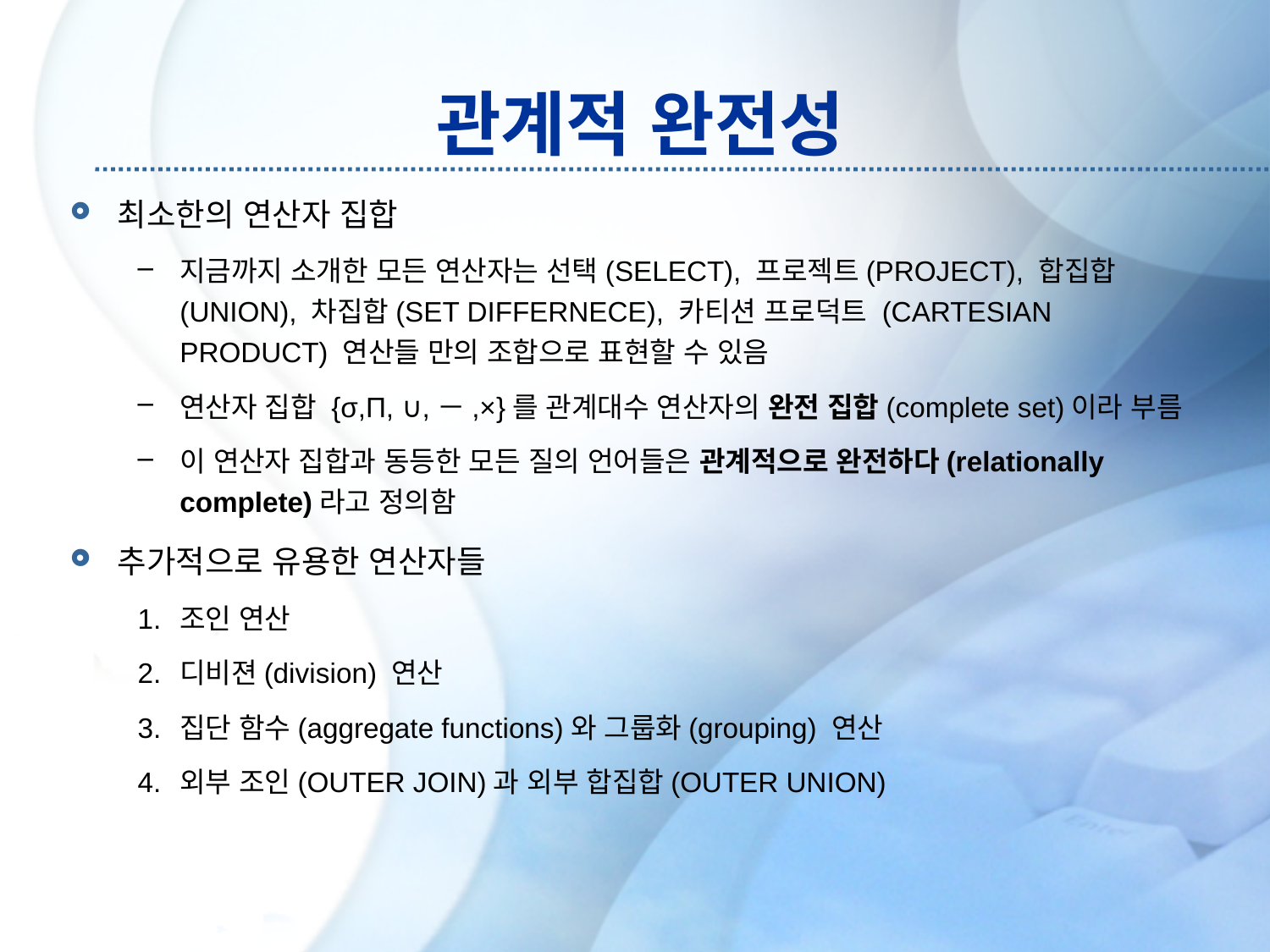

# 관계적 완전성
최소한의 연산자 집합
지금까지 소개한 모든 연산자는 선택(SELECT), 프로젝트(PROJECT), 합집합(UNION), 차집합(SET DIFFERNECE), 카티션 프로덕트 (CARTESIAN PRODUCT) 연산들 만의 조합으로 표현할 수 있음
연산자 집합 {σ,Π, ∪,－,×}를 관계대수 연산자의 완전 집합(complete set)이라 부름
이 연산자 집합과 동등한 모든 질의 언어들은 관계적으로 완전하다(relationally complete)라고 정의함
추가적으로 유용한 연산자들
조인 연산
디비젼(division) 연산
집단 함수(aggregate functions)와 그룹화(grouping) 연산
외부 조인(OUTER JOIN)과 외부 합집합(OUTER UNION)